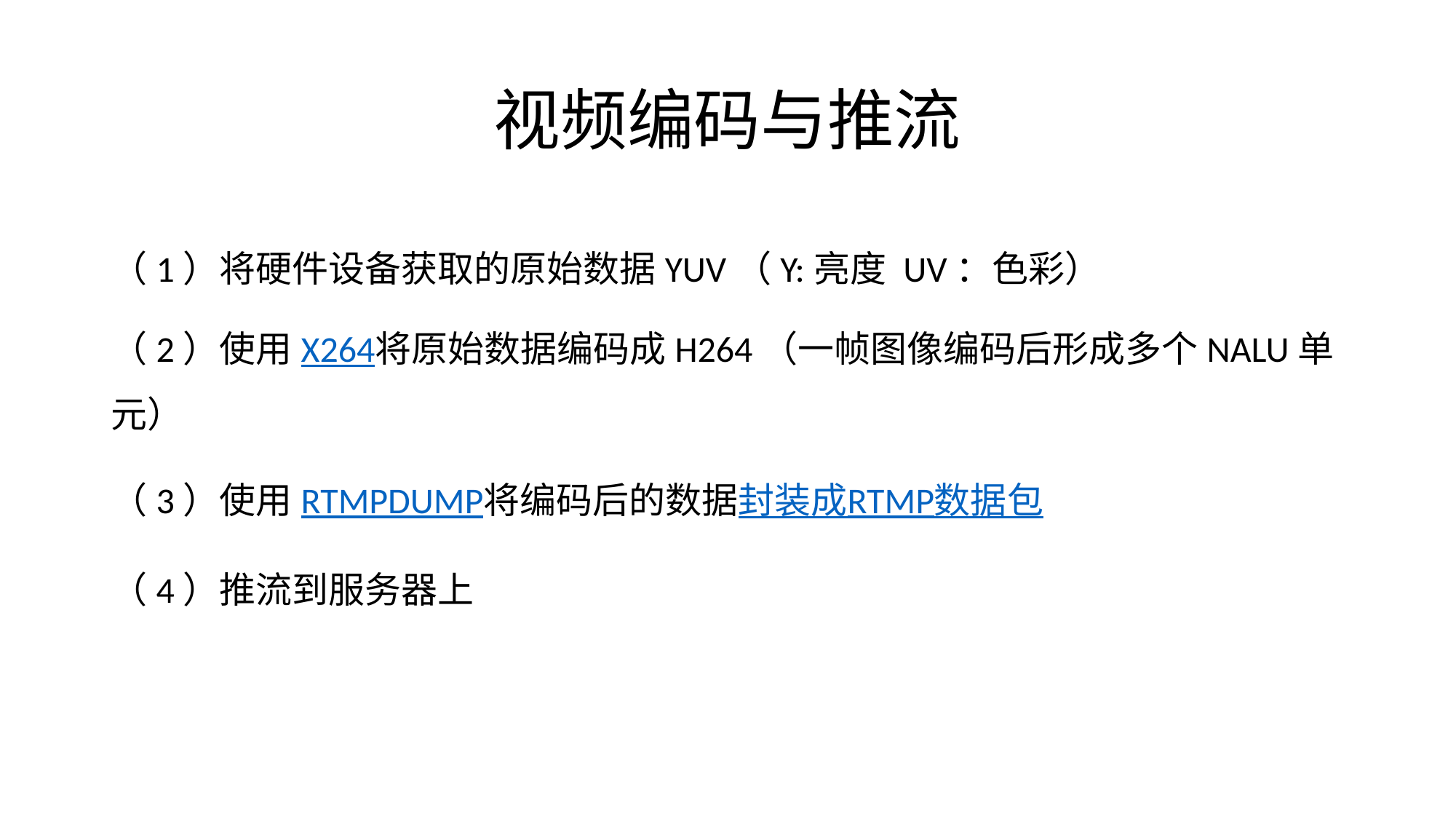

# 视频编码与推流
（1）将硬件设备获取的原始数据YUV（Y:亮度 UV：色彩）
（2）使用X264将原始数据编码成H264（一帧图像编码后形成多个NALU单元）
（3）使用RTMPDUMP将编码后的数据封装成RTMP数据包
（4）推流到服务器上